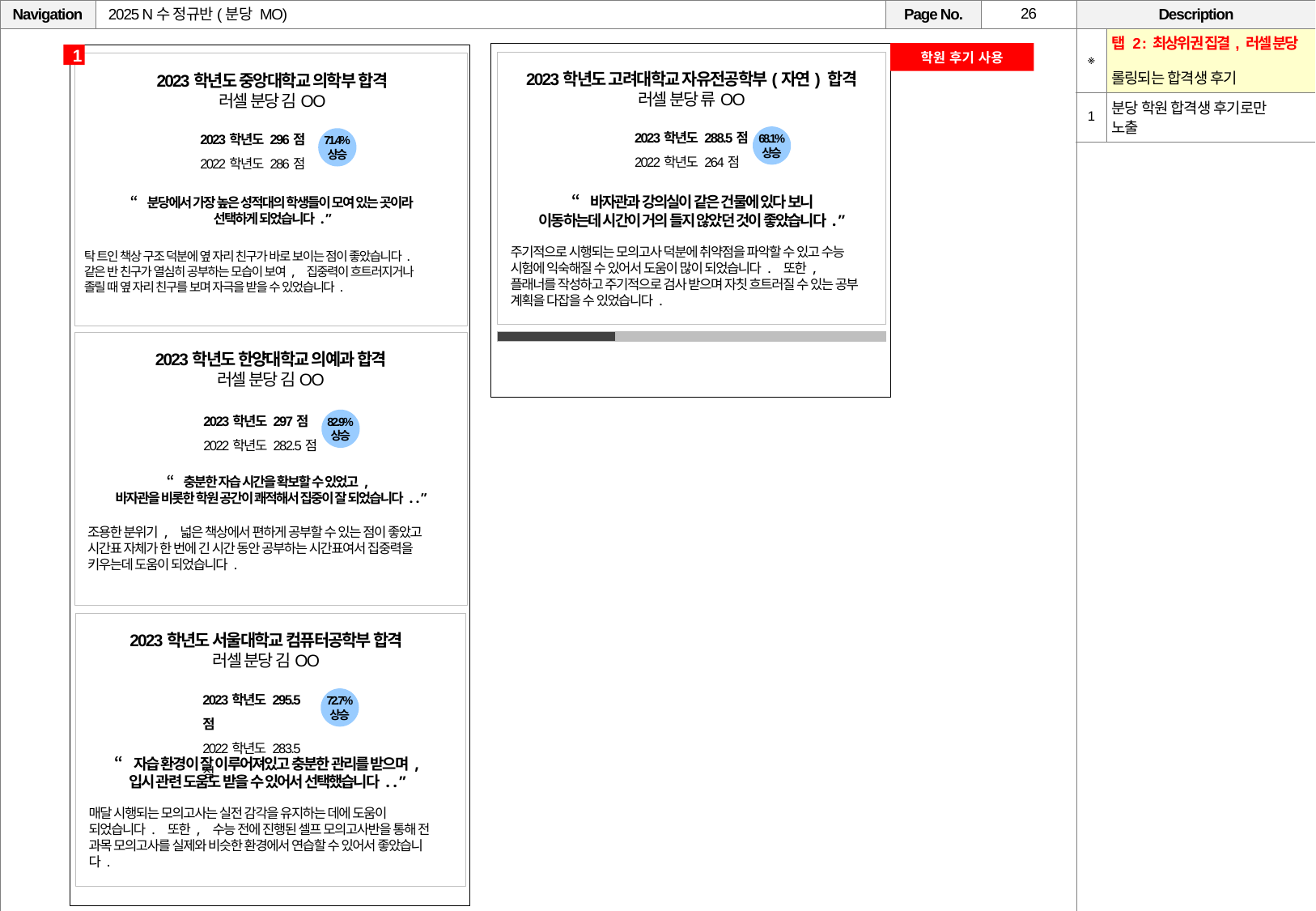

# 2025 N수 정규반(분당 MO)
| ※ | 탭 2 : 최상위권 집결, 러셀 분당 롤링되는 합격생 후기 |
| --- | --- |
| 1 | 분당 학원 합격생 후기로만 노출 |

학원 후기 사용
1

2023학년도 고려대학교 자유전공학부(자연) 합격
러셀 분당 류OO
2023학년도 중앙대학교 의학부 합격
러셀 분당 김OO
2023학년도 288.5점
2022학년도 264점
68.1%
상승
2023학년도 296점
2022학년도 286점
71.4%
상승
“바자관과 강의실이 같은 건물에 있다 보니
이동하는데 시간이 거의 들지 않았던 것이 좋았습니다.”
“분당에서 가장 높은 성적대의 학생들이 모여 있는 곳이라
선택하게 되었습니다.”
주기적으로 시행되는 모의고사 덕분에 취약점을 파악할 수 있고 수능 시험에 익숙해질 수 있어서 도움이 많이 되었습니다. 또한, 플래너를 작성하고 주기적으로 검사 받으며 자칫 흐트러질 수 있는 공부 계획을 다잡을 수 있었습니다.
탁 트인 책상 구조 덕분에 옆 자리 친구가 바로 보이는 점이 좋았습니다.
같은 반 친구가 열심히 공부하는 모습이 보여, 집중력이 흐트러지거나
졸릴 때 옆 자리 친구를 보며 자극을 받을 수 있었습니다.

2023학년도 한양대학교 의예과 합격
러셀 분당 김OO
2023학년도 297점
2022학년도 282.5점
82.9%
상승
“충분한 자습 시간을 확보할 수 있었고,
바자관을 비롯한 학원 공간이 쾌적해서 집중이 잘 되었습니다..”
조용한 분위기, 넓은 책상에서 편하게 공부할 수 있는 점이 좋았고 시간표 자체가 한 번에 긴 시간 동안 공부하는 시간표여서 집중력을 키우는데 도움이 되었습니다.

2023학년도 서울대학교 컴퓨터공학부 합격
러셀 분당 김OO
2023학년도 295.5점
2022학년도 283.5점
72.7%
상승
“자습 환경이 잘 이루어져있고 충분한 관리를 받으며,
입시 관련 도움도 받을 수 있어서 선택했습니다..”
매달 시행되는 모의고사는 실전 감각을 유지하는 데에 도움이 되었습니다. 또한, 수능 전에 진행된 셀프 모의고사반을 통해 전 과목 모의고사를 실제와 비슷한 환경에서 연습할 수 있어서 좋았습니다.